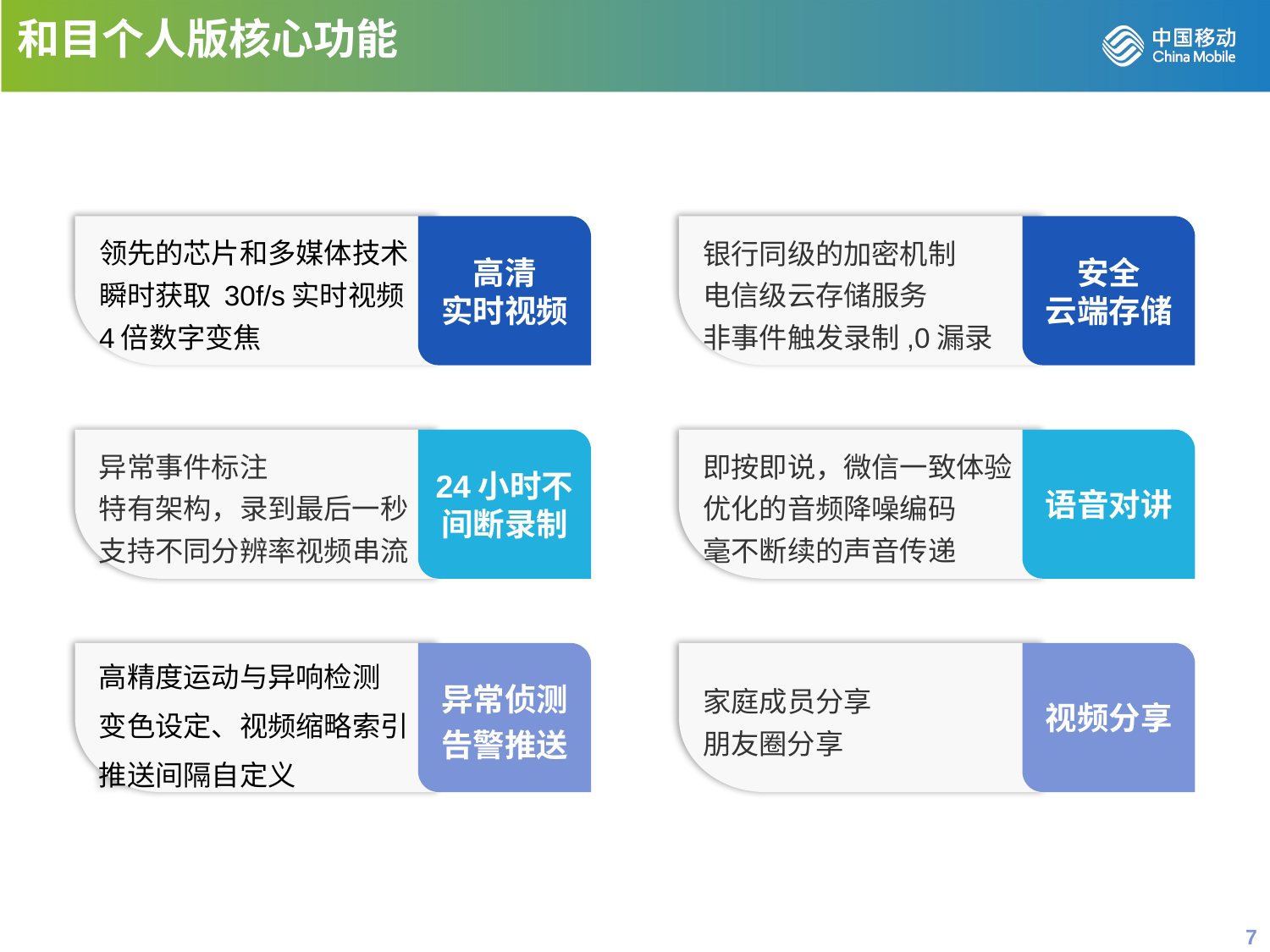

和目个人版核心功能
领先的芯片和多媒体技术
瞬时获取 30f/s实时视频
4倍数字变焦
高清
实时视频
银行同级的加密机制
电信级云存储服务
非事件触发录制,0漏录
安全
云端存储
异常事件标注
特有架构，录到最后一秒
支持不同分辨率视频串流
24小时不间断录制
即按即说，微信一致体验
优化的音频降噪编码
毫不断续的声音传递
语音对讲
高精度运动与异响检测
变色设定、视频缩略索引
推送间隔自定义
异常侦测
告警推送
家庭成员分享
朋友圈分享
视频分享